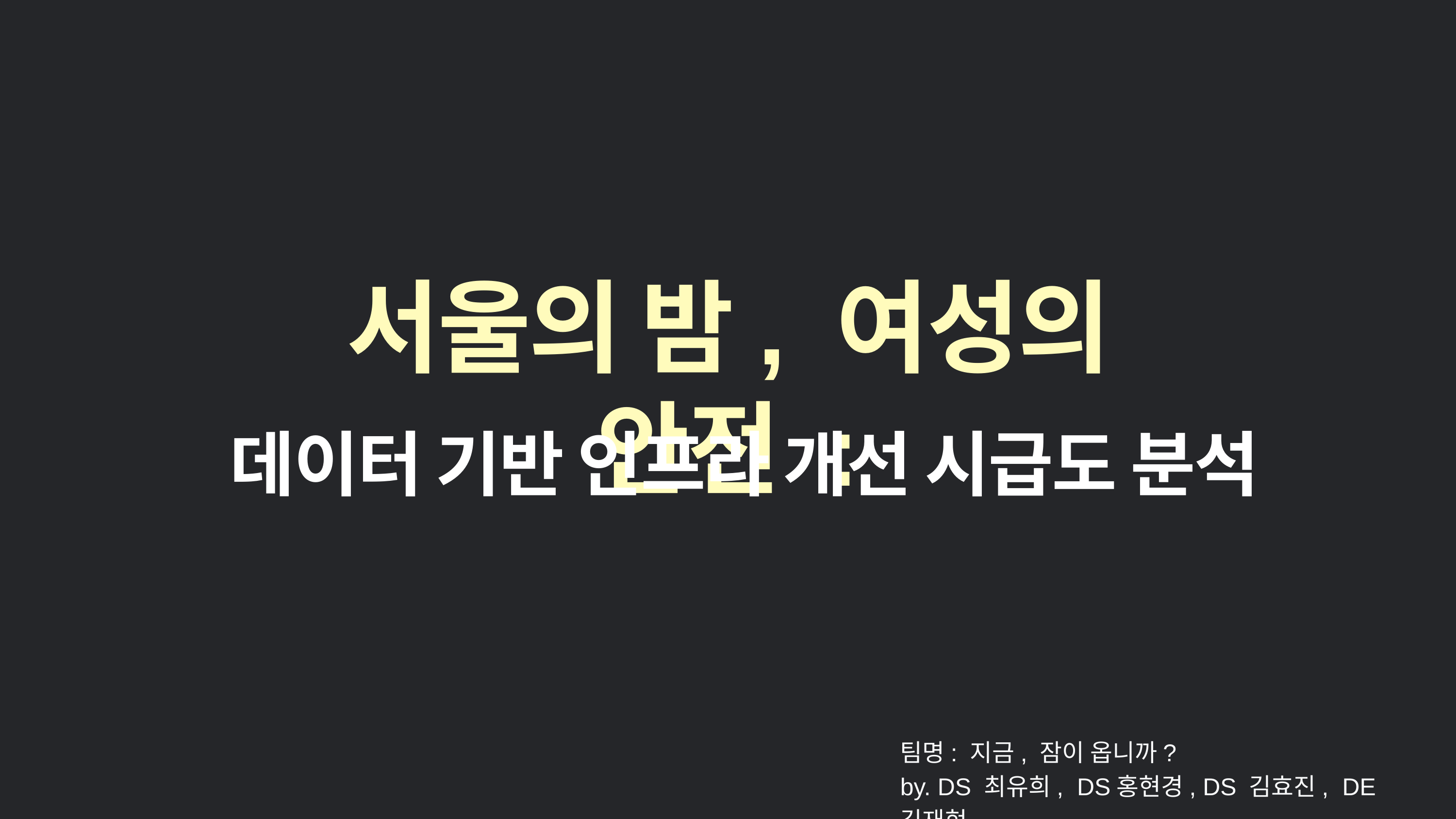

서울의 밤, 여성의 안전 :
 데이터 기반 인프라 개선 시급도 분석
팀명: 지금, 잠이 옵니까?
by. DS 최유희,  DS홍현경, DS 김효진,  DE 김재현